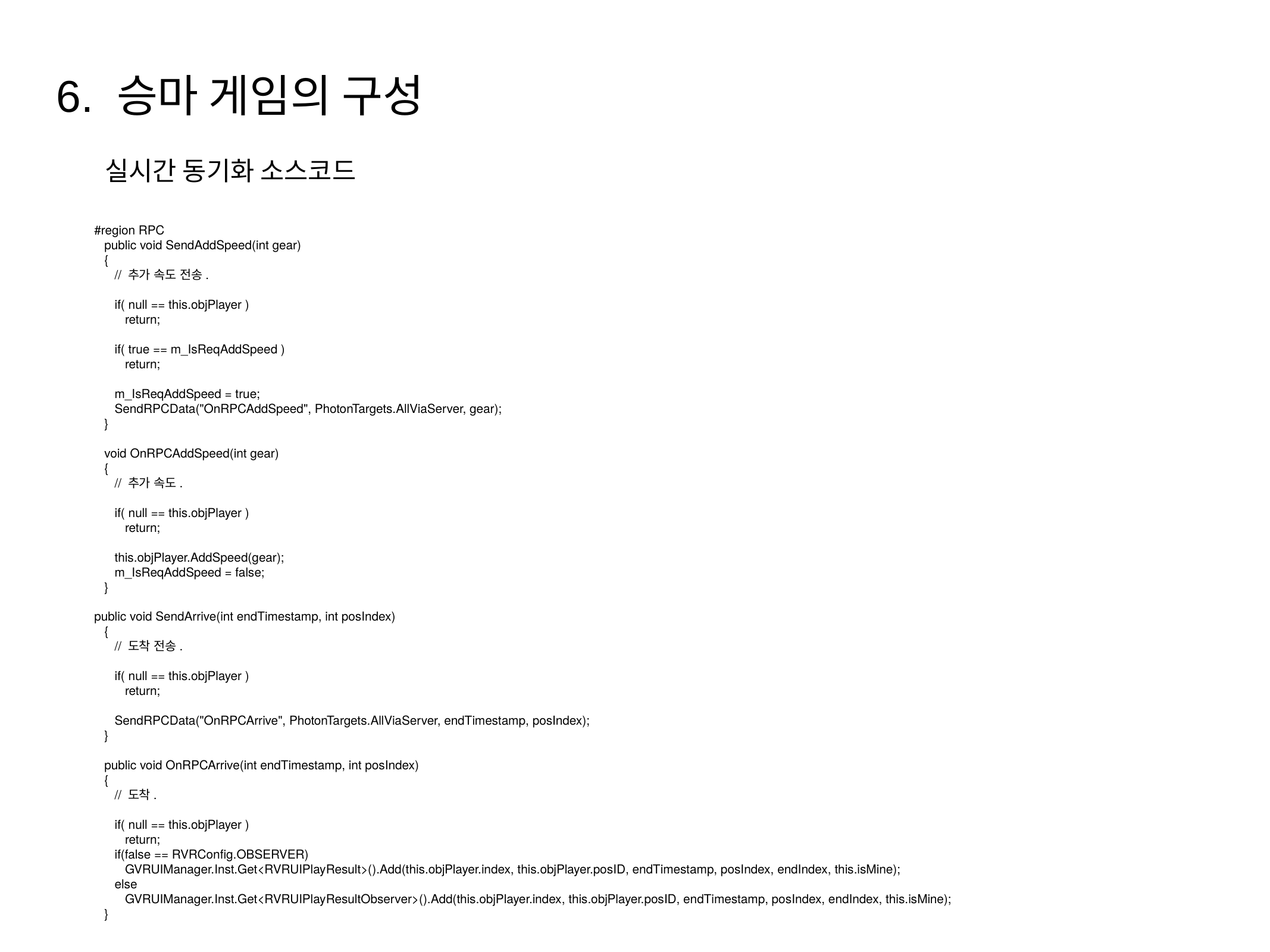

6. 승마 게임의 구성
실시간 동기화 소스코드
#region RPC
   public void SendAddSpeed(int gear)
   {
      // 추가 속도 전송.

      if( null == this.objPlayer )
         return;

      if( true == m_IsReqAddSpeed )
         return;

      m_IsReqAddSpeed = true;
      SendRPCData("OnRPCAddSpeed", PhotonTargets.AllViaServer, gear);
   }

   void OnRPCAddSpeed(int gear)
   {
      // 추가 속도.

      if( null == this.objPlayer )
         return;

      this.objPlayer.AddSpeed(gear);
      m_IsReqAddSpeed = false;
   }

public void SendArrive(int endTimestamp, int posIndex)
   {
      // 도착 전송.

      if( null == this.objPlayer )
         return;

      SendRPCData("OnRPCArrive", PhotonTargets.AllViaServer, endTimestamp, posIndex);
   }

   public void OnRPCArrive(int endTimestamp, int posIndex)
   {
      // 도착.

      if( null == this.objPlayer )
         return;
      if(false == RVRConfig.OBSERVER)
         GVRUIManager.Inst.Get<RVRUIPlayResult>().Add(this.objPlayer.index, this.objPlayer.posID, endTimestamp, posIndex, endIndex, this.isMine);
      else
         GVRUIManager.Inst.Get<RVRUIPlayResultObserver>().Add(this.objPlayer.index, this.objPlayer.posID, endTimestamp, posIndex, endIndex, this.isMine);
   }